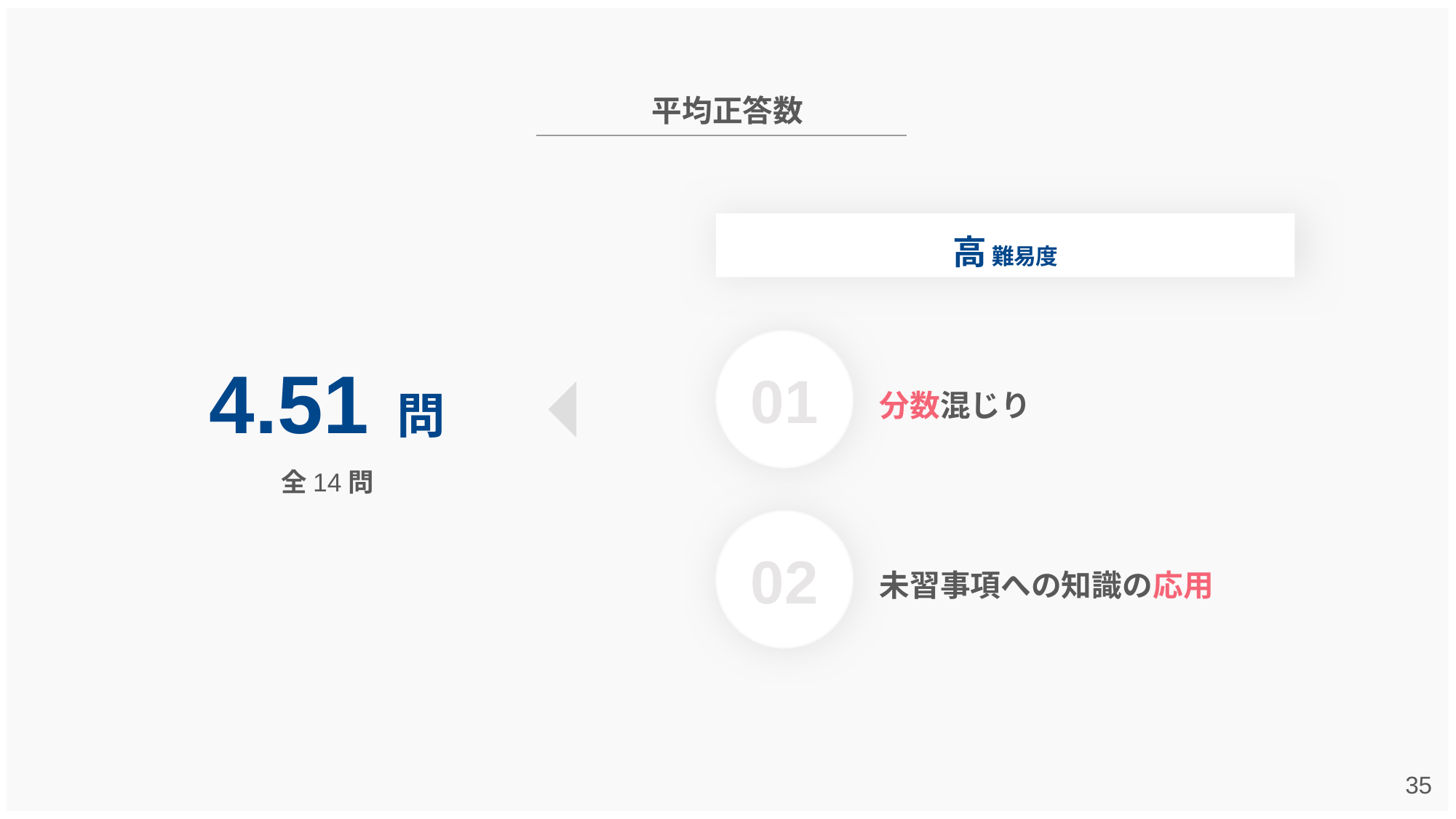

平均正答数
高 難易度
4.51 問
全14問
分数混じり
01

未習事項への知識の応用
02
35